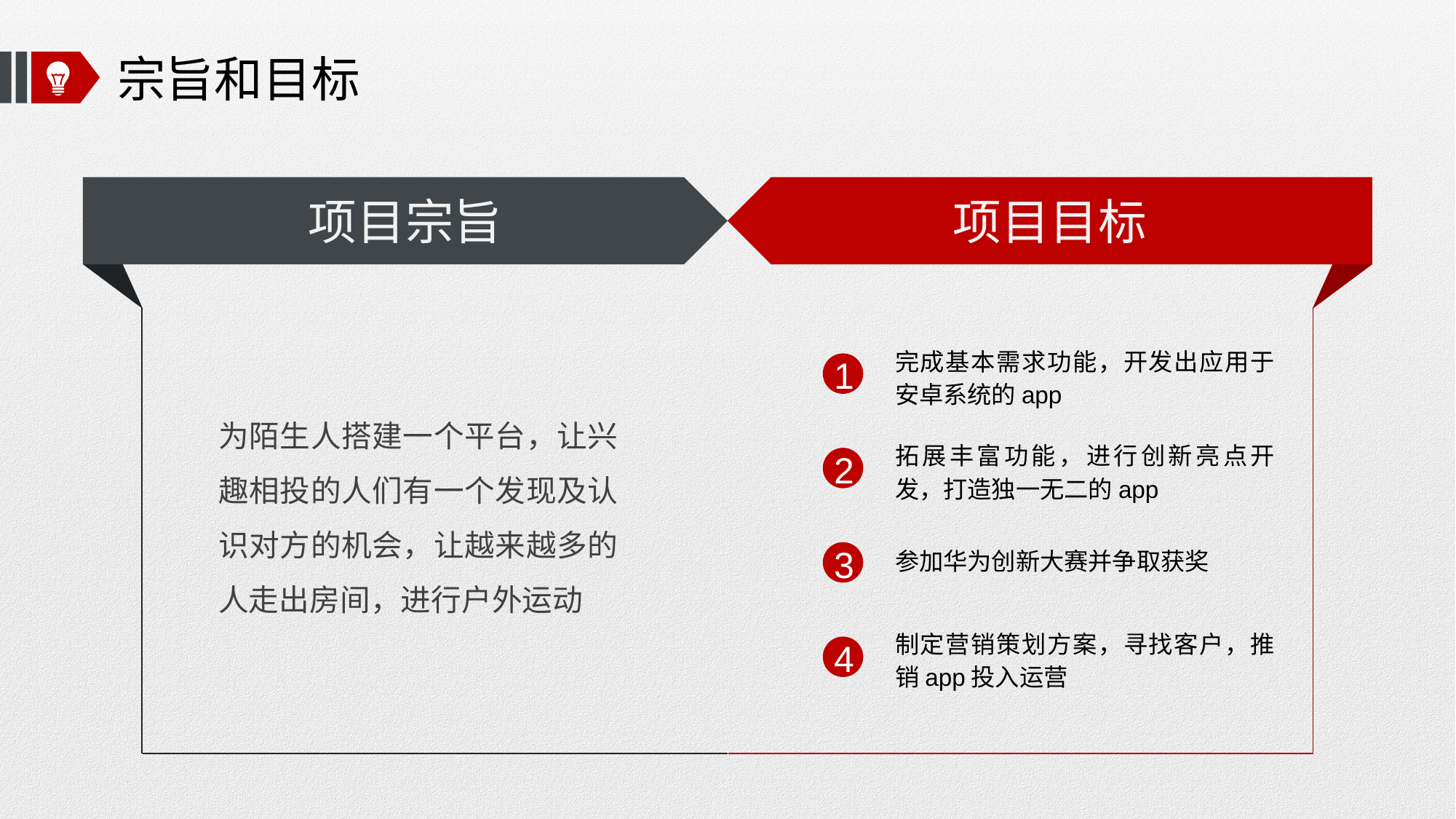

# 宗旨和目标

项目宗旨

项目目标
完成基本需求功能，开发出应用于安卓系统的app
1

为陌生人搭建一个平台，让兴趣相投的人们有一个发现及认识对方的机会，让越来越多的人走出房间，进行户外运动
拓展丰富功能，进行创新亮点开发，打造独一无二的app
2

3

参加华为创新大赛并争取获奖
制定营销策划方案，寻找客户，推销app投入运营

4